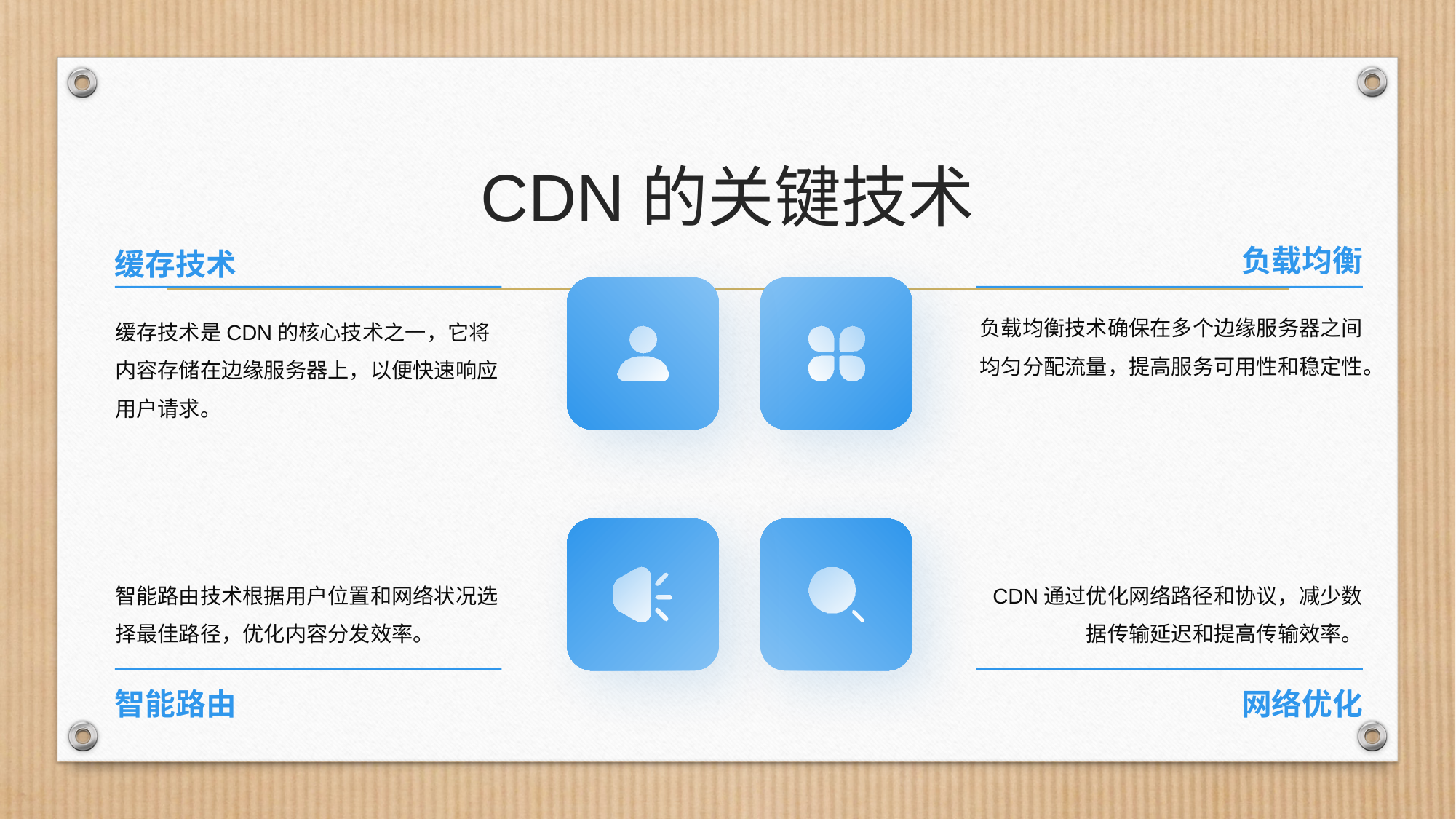

# CDN的关键技术
负载均衡
缓存技术

负载均衡技术确保在多个边缘服务器之间均匀分配流量，提高服务可用性和稳定性。
缓存技术是CDN的核心技术之一，它将内容存储在边缘服务器上，以便快速响应用户请求。

智能路由技术根据用户位置和网络状况选择最佳路径，优化内容分发效率。
CDN通过优化网络路径和协议，减少数据传输延迟和提高传输效率。

智能路由
网络优化